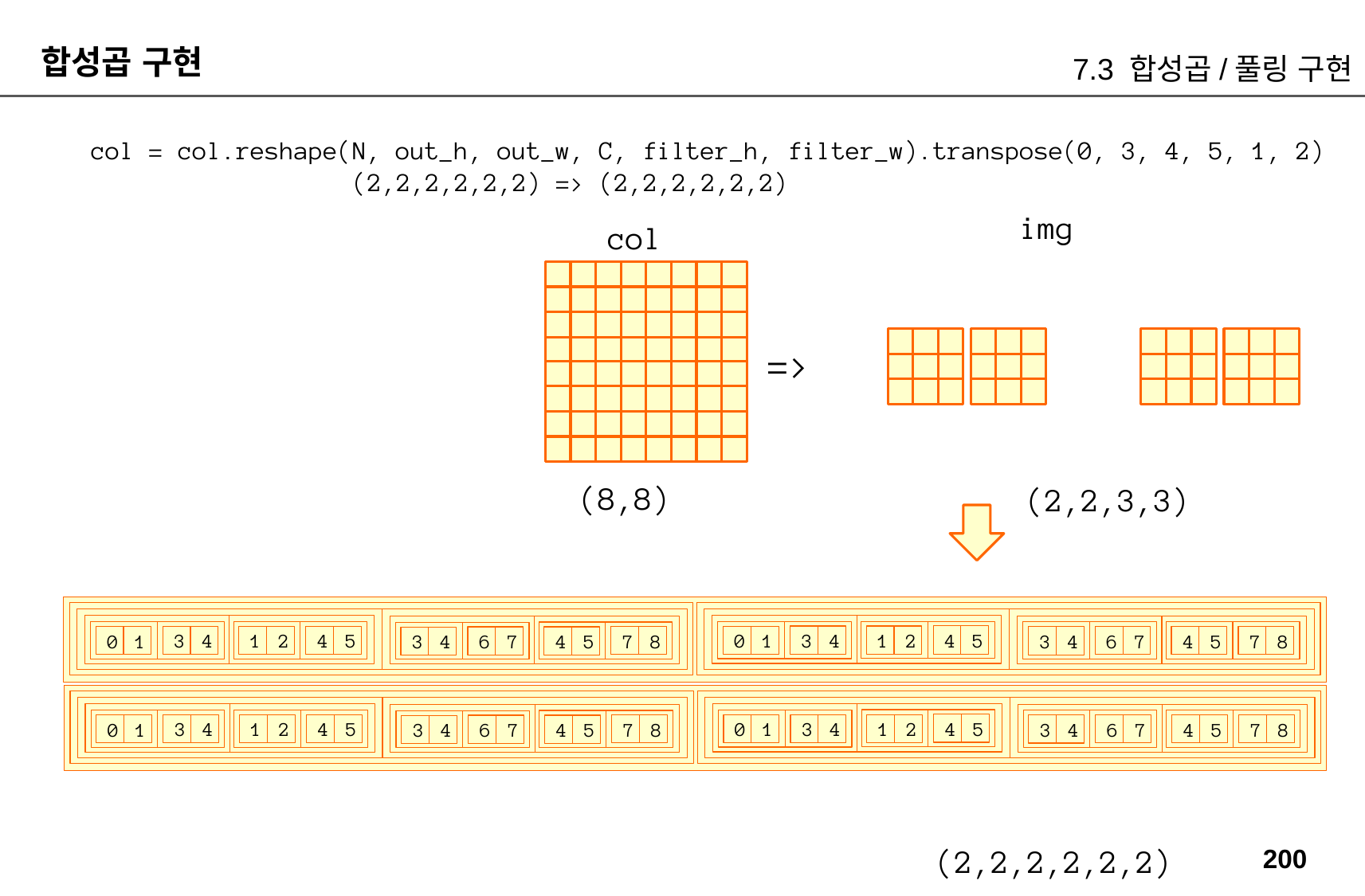

합성곱 구현
7.3 합성곱/풀링 구현
col = col.reshape(N, out_h, out_w, C, filter_h, filter_w).transpose(0, 3, 4, 5, 1, 2)
                  (2,2,2,2,2,2) => (2,2,2,2,2,2)
img
col

=>

(8,8)
(2,2,3,3)

4
5
3
4
1
2
4
5
0
1
3
4
1
2
0
1
7
8
6
7
4
5
7
8
3
4
6
7
4
5
3
4

4
5
3
4
1
2
4
5
0
1
3
4
1
2
0
1
7
8
6
7
4
5
7
8
3
4
6
7
4
5
3
4
(2,2,2,2,2,2)